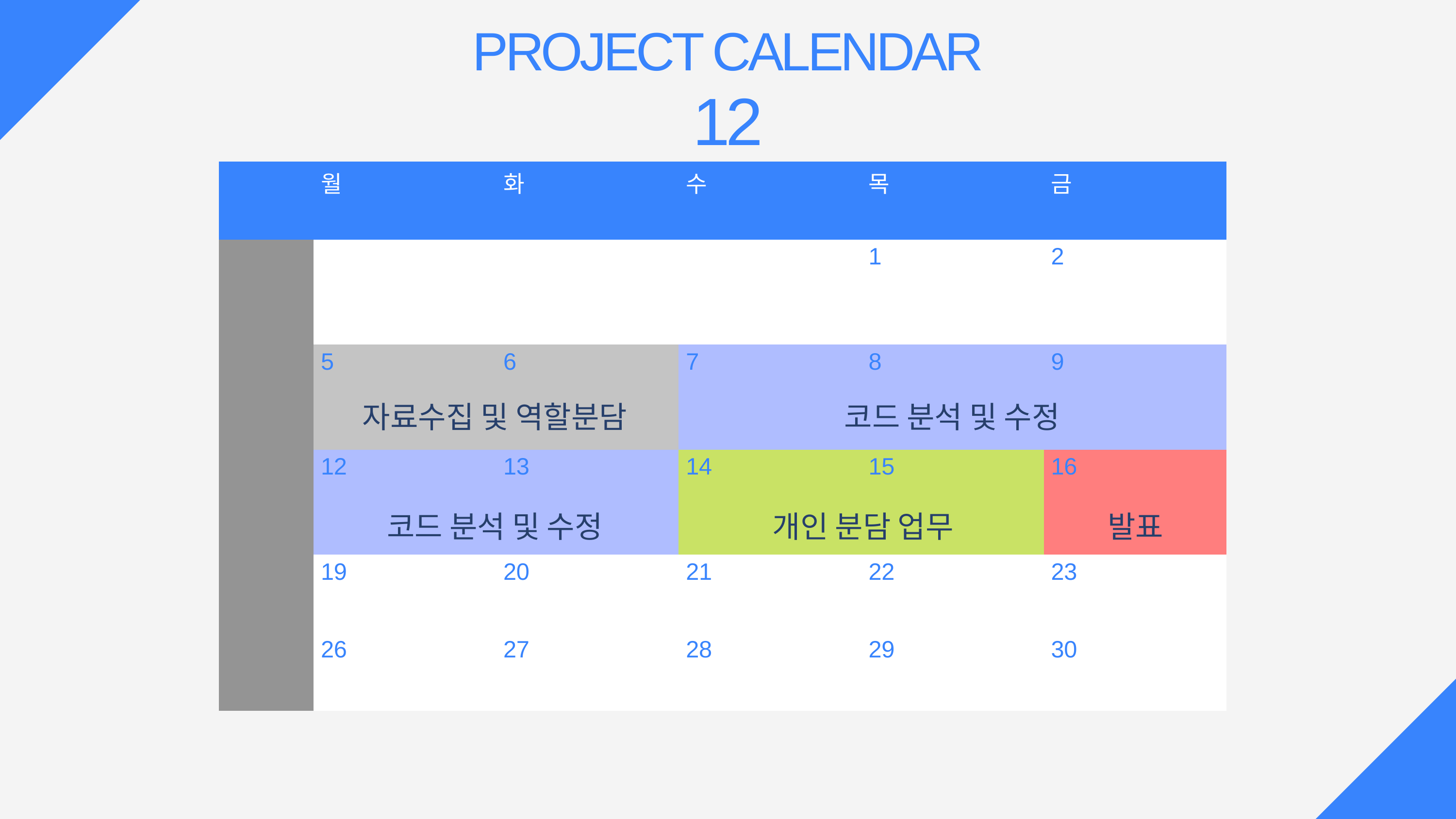

PROJECT CALENDAR
12
|  | 월 | 화 | 수 | 목 | 금 |
| --- | --- | --- | --- | --- | --- |
|  |  |  |  | 1 | 2 |
|  | 5 | 6 | 7 | 8 | 9 |
|  | 12 | 13 | 14 | 15 | 16 |
|  | 19 | 20 | 21 | 22 | 23 |
|  | 26 | 27 | 28 | 29 | 30 |
자료수집 및 역할분담
코드 분석 및 수정
코드 분석 및 수정
개인 분담 업무
발표